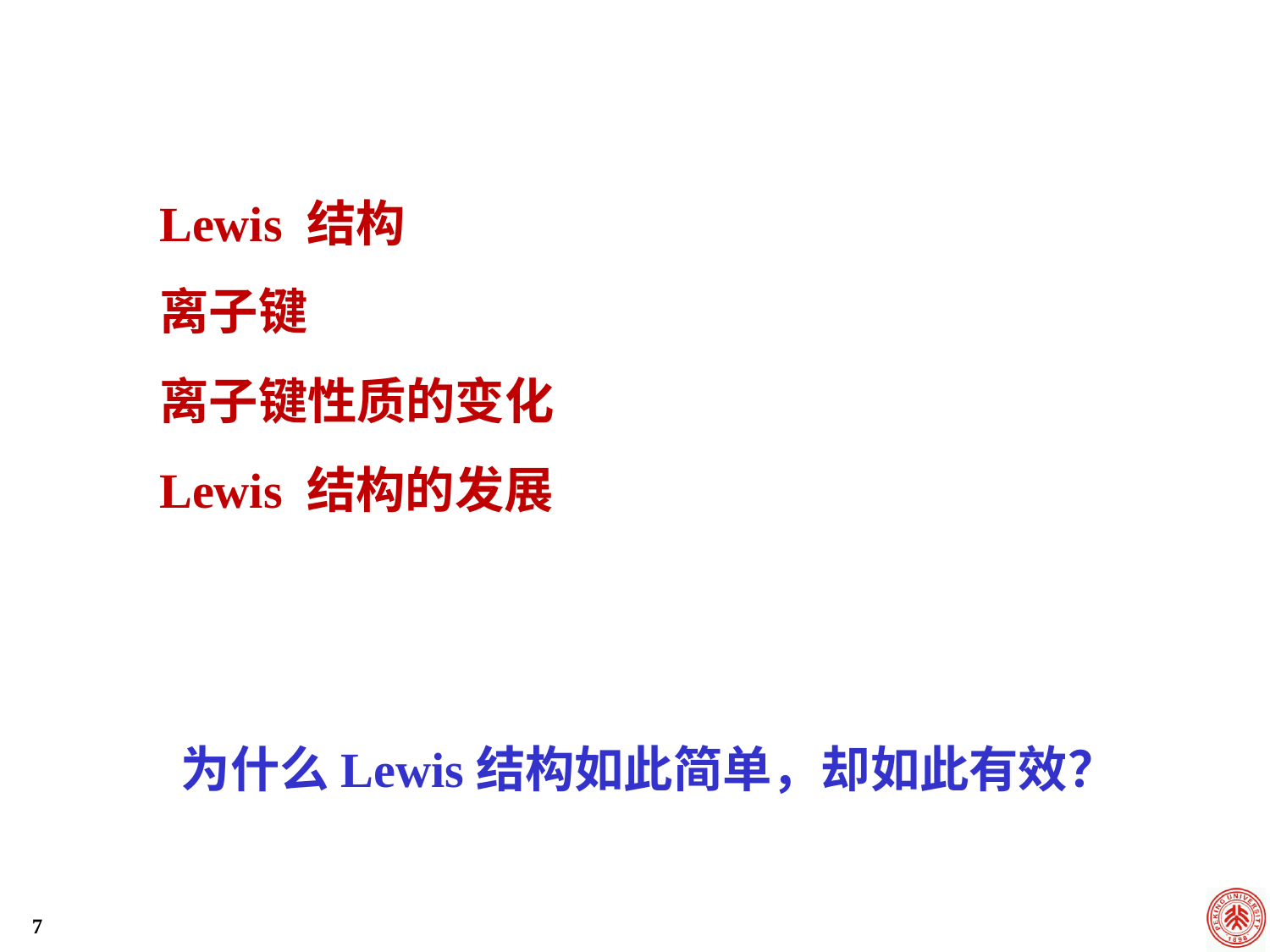

Lewis 结构
离子键
离子键性质的变化
Lewis 结构的发展
为什么Lewis结构如此简单，却如此有效？
7